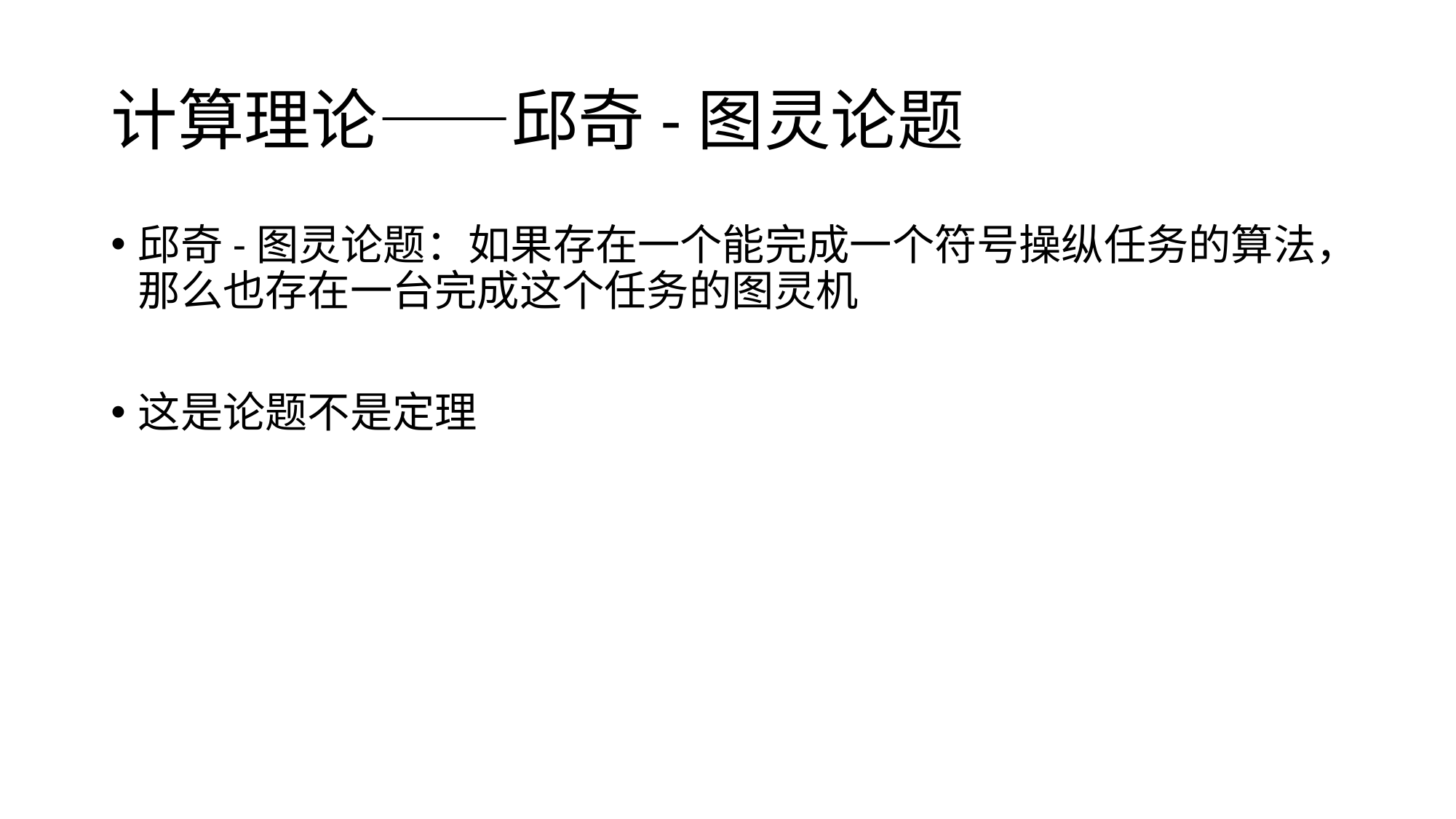

# 计算理论——邱奇-图灵论题
邱奇-图灵论题：如果存在一个能完成一个符号操纵任务的算法，那么也存在一台完成这个任务的图灵机

这是论题不是定理